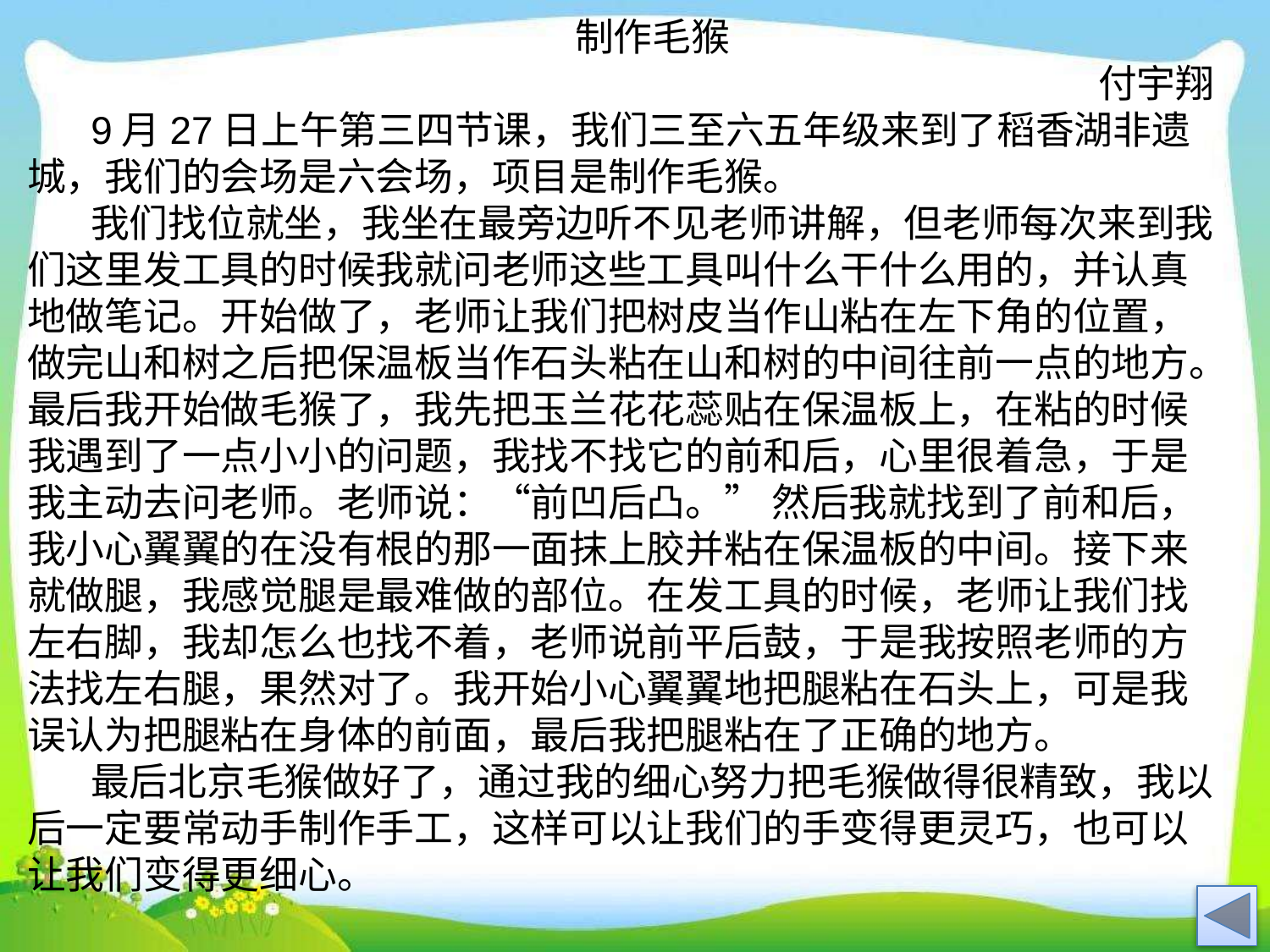

制作毛猴
付宇翔
9月27日上午第三四节课，我们三至六五年级来到了稻香湖非遗城，我们的会场是六会场，项目是制作毛猴。
我们找位就坐，我坐在最旁边听不见老师讲解，但老师每次来到我们这里发工具的时候我就问老师这些工具叫什么干什么用的，并认真地做笔记。开始做了，老师让我们把树皮当作山粘在左下角的位置，做完山和树之后把保温板当作石头粘在山和树的中间往前一点的地方。最后我开始做毛猴了，我先把玉兰花花蕊贴在保温板上，在粘的时候我遇到了一点小小的问题，我找不找它的前和后，心里很着急，于是我主动去问老师。老师说：“前凹后凸。” 然后我就找到了前和后，我小心翼翼的在没有根的那一面抹上胶并粘在保温板的中间。接下来就做腿，我感觉腿是最难做的部位。在发工具的时候，老师让我们找左右脚，我却怎么也找不着，老师说前平后鼓，于是我按照老师的方法找左右腿，果然对了。我开始小心翼翼地把腿粘在石头上，可是我误认为把腿粘在身体的前面，最后我把腿粘在了正确的地方。
最后北京毛猴做好了，通过我的细心努力把毛猴做得很精致，我以后一定要常动手制作手工，这样可以让我们的手变得更灵巧，也可以让我们变得更细心。